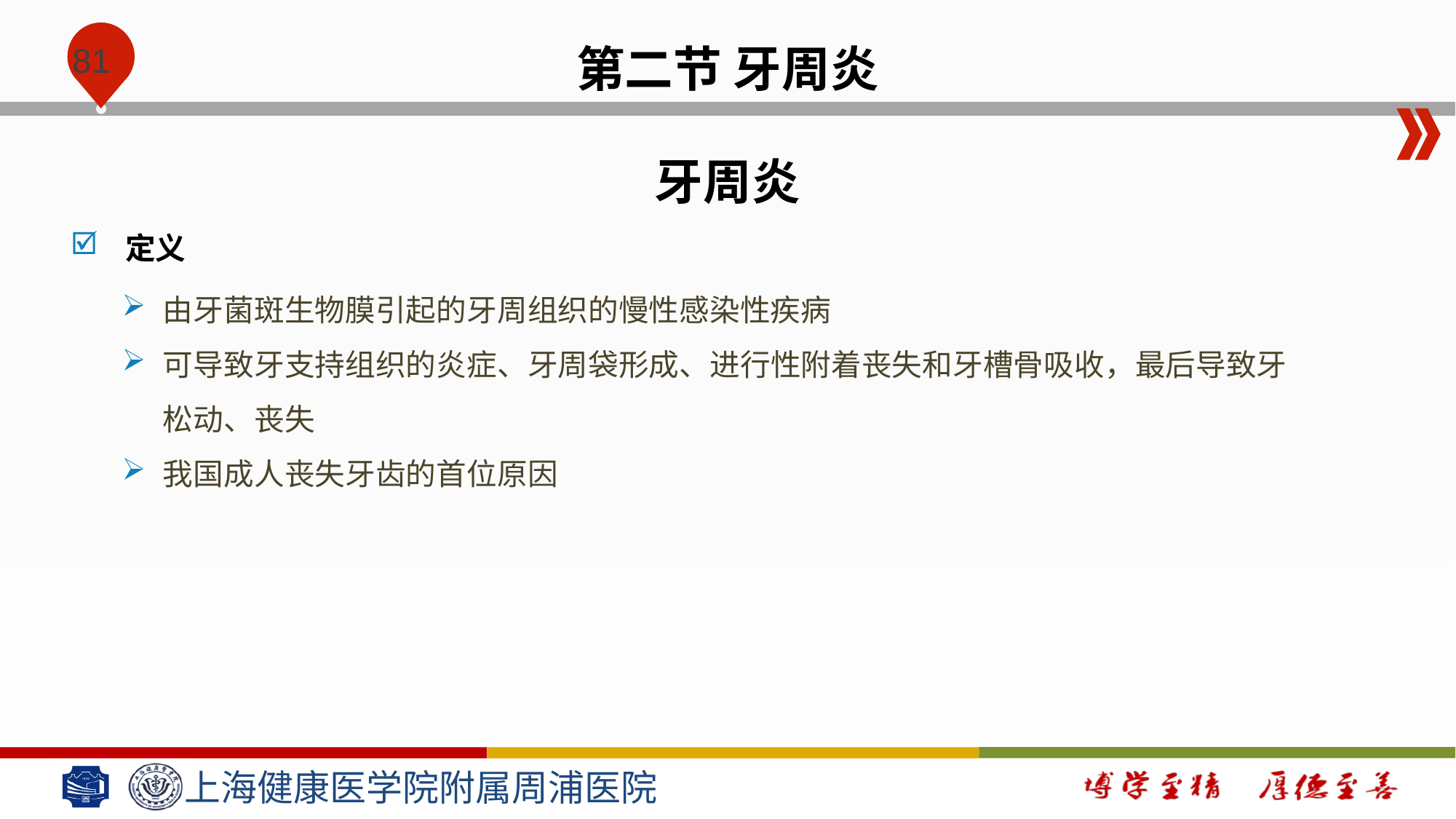

# 第二节 牙周炎
牙周炎
定义
由牙菌斑生物膜引起的牙周组织的慢性感染性疾病
可导致牙支持组织的炎症、牙周袋形成、进行性附着丧失和牙槽骨吸收，最后导致牙松动、丧失
我国成人丧失牙齿的首位原因